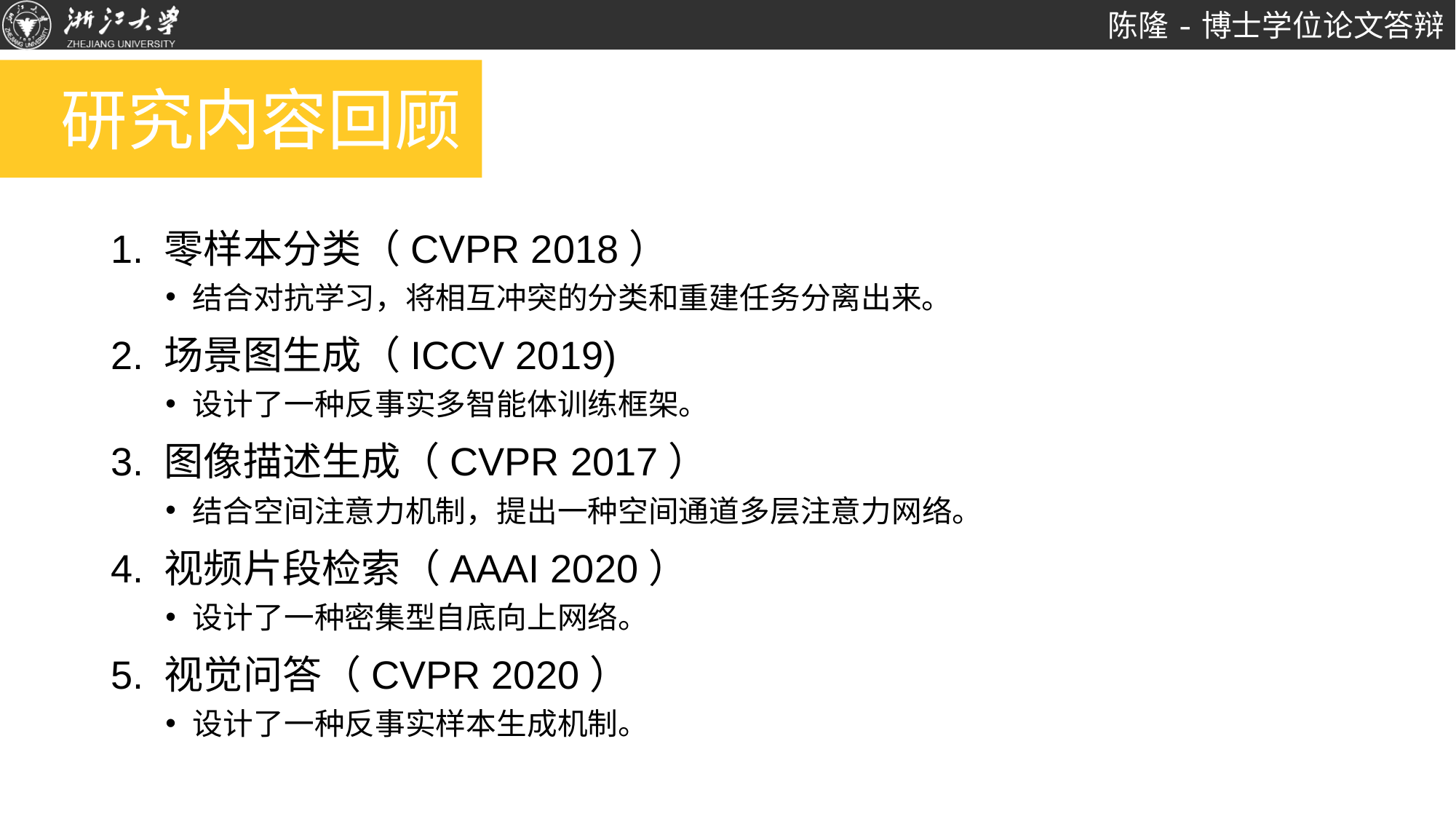

# 研究内容回顾
1. 零样本分类（CVPR 2018）
结合对抗学习，将相互冲突的分类和重建任务分离出来。
2. 场景图生成（ICCV 2019)
设计了一种反事实多智能体训练框架。
3. 图像描述生成（CVPR 2017）
结合空间注意力机制，提出一种空间通道多层注意力网络。
4. 视频片段检索（AAAI 2020）
设计了一种密集型自底向上网络。
5. 视觉问答（CVPR 2020）
设计了一种反事实样本生成机制。